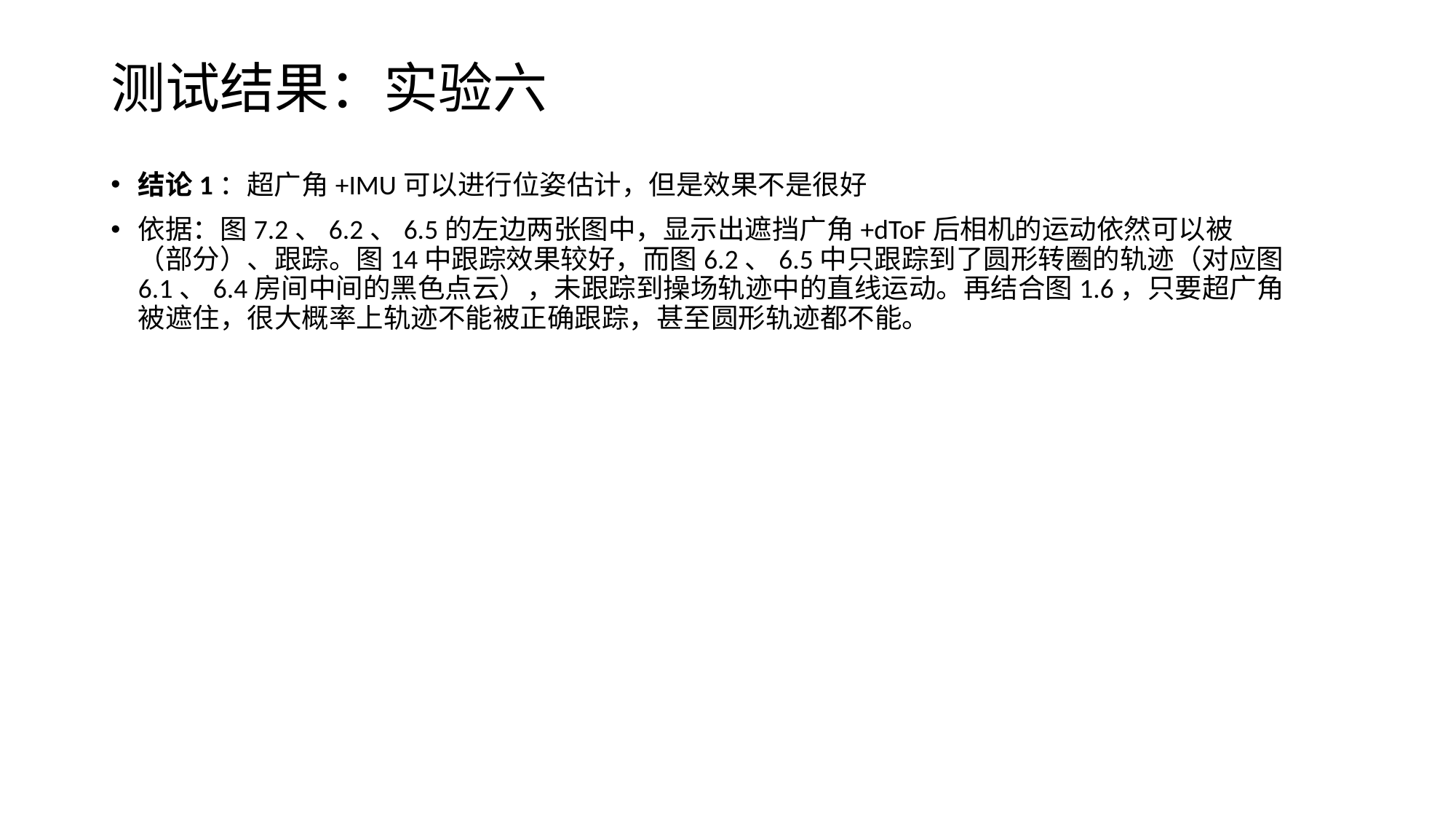

# 测试结果：实验六
结论1：超广角+IMU可以进行位姿估计，但是效果不是很好
依据：图7.2、6.2、6.5的左边两张图中，显示出遮挡广角+dToF后相机的运动依然可以被（部分）、跟踪。图14中跟踪效果较好，而图6.2、6.5中只跟踪到了圆形转圈的轨迹（对应图6.1、6.4房间中间的黑色点云），未跟踪到操场轨迹中的直线运动。再结合图1.6，只要超广角被遮住，很大概率上轨迹不能被正确跟踪，甚至圆形轨迹都不能。